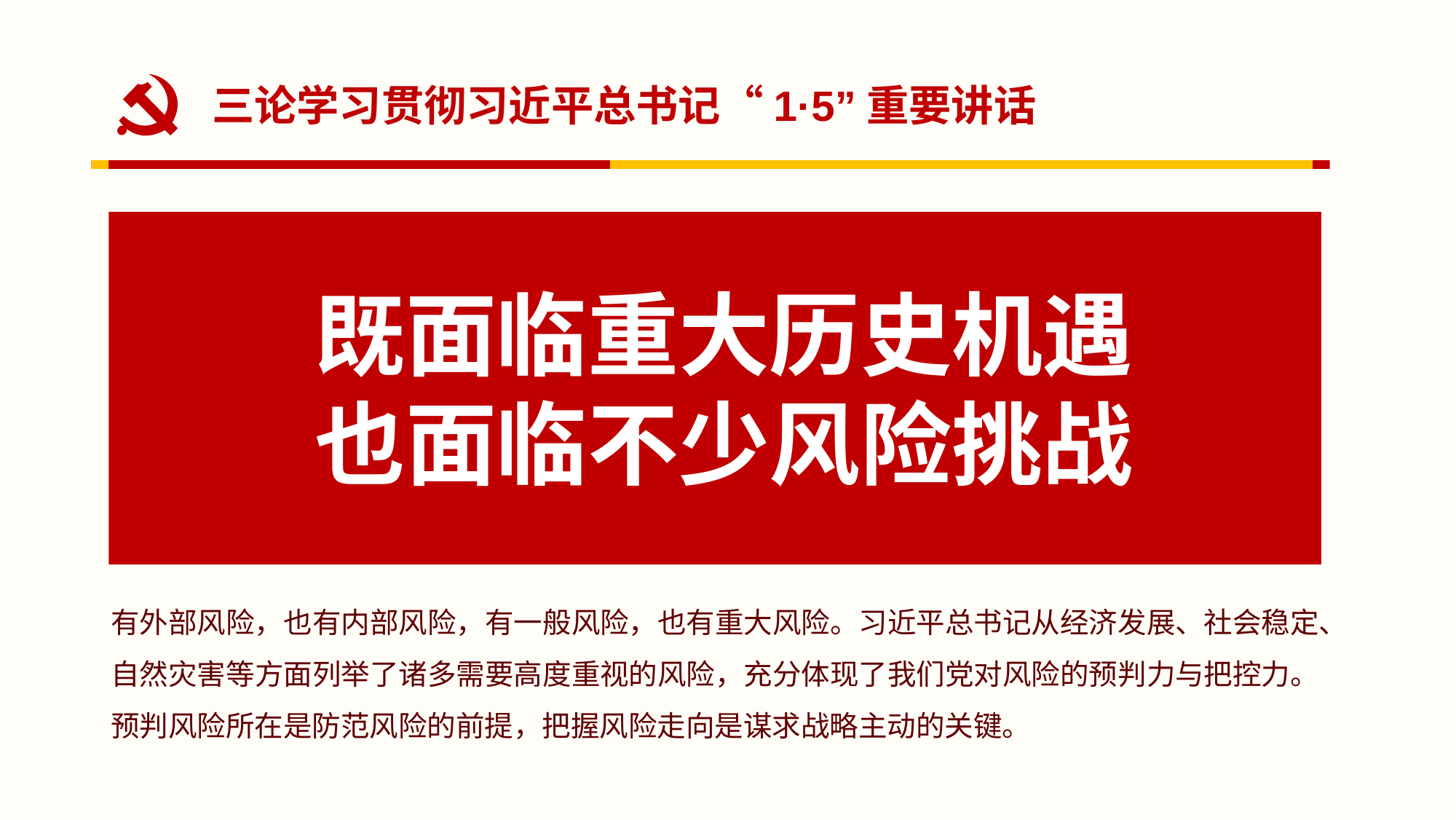

三论学习贯彻习近平总书记“1·5”重要讲话

既面临重大历史机遇
也面临不少风险挑战
有外部风险，也有内部风险，有一般风险，也有重大风险。习近平总书记从经济发展、社会稳定、自然灾害等方面列举了诸多需要高度重视的风险，充分体现了我们党对风险的预判力与把控力。预判风险所在是防范风险的前提，把握风险走向是谋求战略主动的关键。